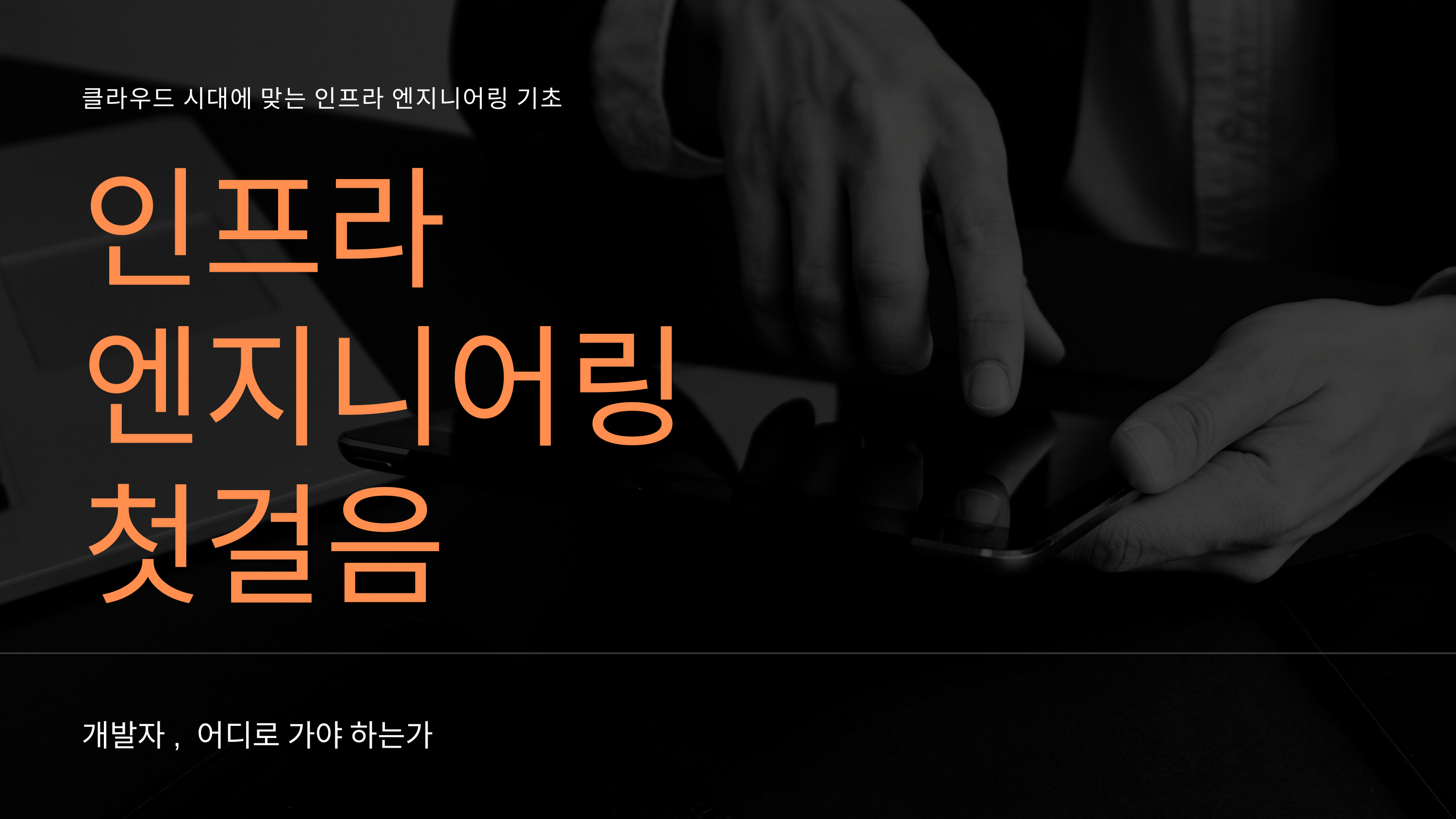

클라우드 시대에 맞는 인프라 엔지니어링 기초
인프라
엔지니어링
첫걸음

개발자, 어디로 가야 하는가